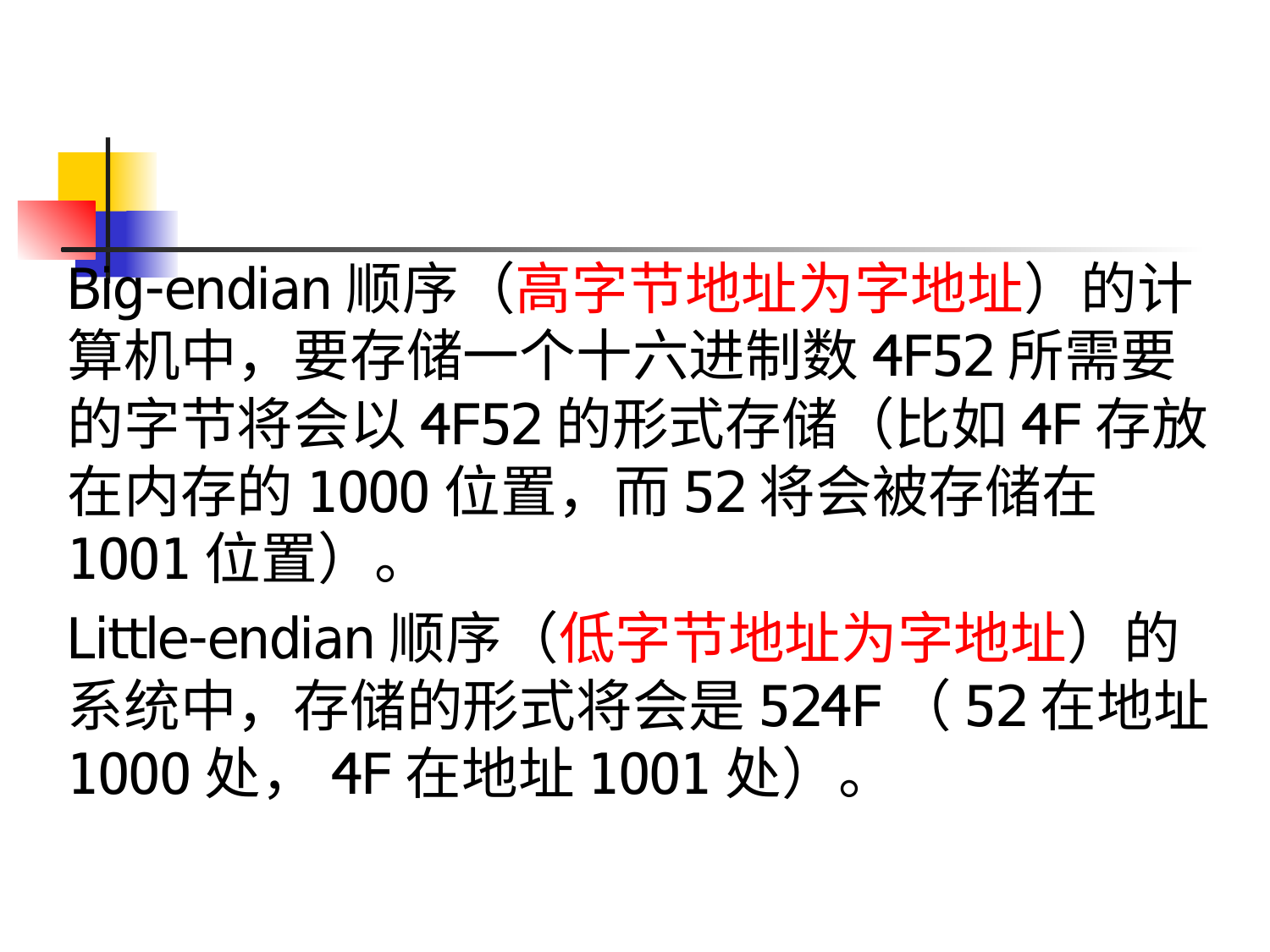

#
Big-endian顺序（高字节地址为字地址）的计算机中，要存储一个十六进制数4F52所需要的字节将会以4F52的形式存储（比如4F存放在内存的1000位置，而52将会被存储在1001位置）。
Little-endian顺序（低字节地址为字地址）的系统中，存储的形式将会是524F（52在地址1000处，4F在地址1001处）。